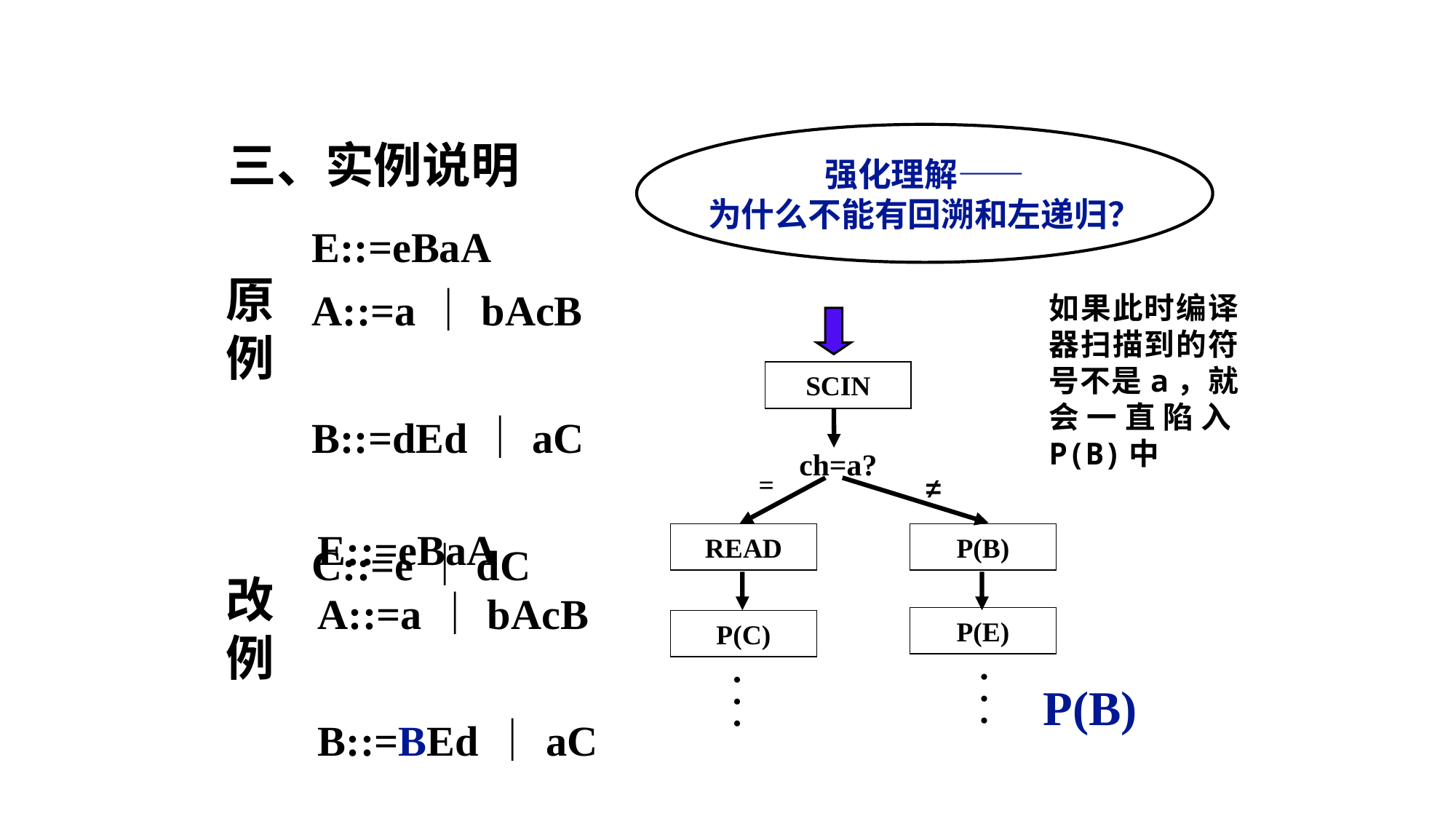

三、实例说明
强化理解——
为什么不能有回溯和左递归？
E::=eBaA
A::=a｜bAcB
B::=dEd｜aC
C::=e｜dC
原例
如果此时编译器扫描到的符号不是a，就会一直陷入P(B)中

SCIN

ch=a?
=
≠

E::=eBaA
A::=a｜bAcB
B::=BEd｜aC
C::=e｜dC
READ
P(B)
改例

P(E)
P(C)
.
.
.
.
.
.
P(B)